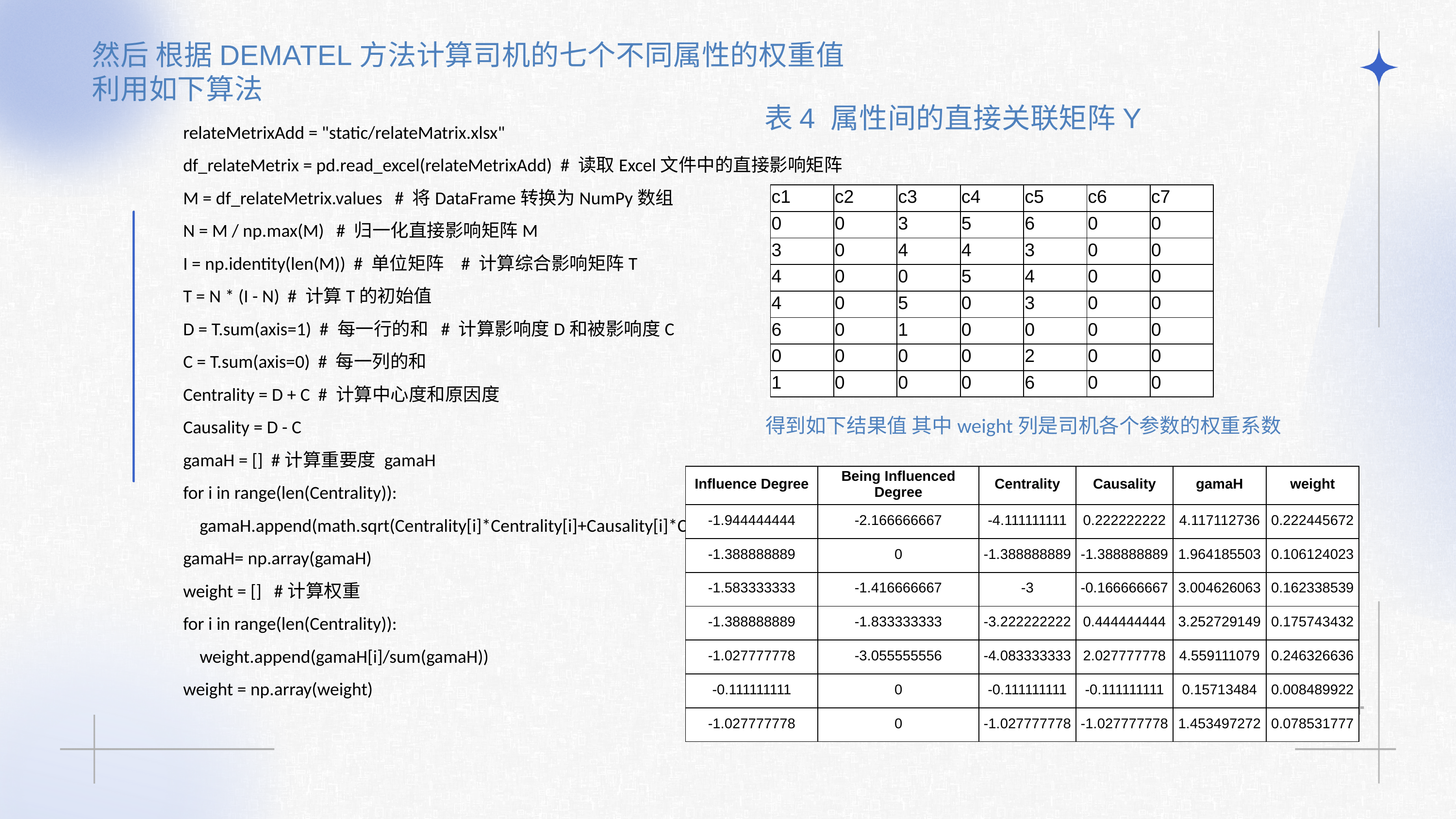

然后 根据DEMATEL方法计算司机的七个不同属性的权重值 利用如下算法

表4 属性间的直接关联矩阵Y
relateMetrixAdd = "static/relateMatrix.xlsx"
df_relateMetrix = pd.read_excel(relateMetrixAdd)  # 读取Excel文件中的直接影响矩阵
M = df_relateMetrix.values   # 将DataFrame转换为NumPy数组
N = M / np.max(M)   # 归一化直接影响矩阵M
I = np.identity(len(M))  # 单位矩阵   # 计算综合影响矩阵T
T = N * (I - N)  # 计算T的初始值
D = T.sum(axis=1)  # 每一行的和  # 计算影响度D和被影响度C
C = T.sum(axis=0)  # 每一列的和
Centrality = D + C  # 计算中心度和原因度
Causality = D - C
gamaH = []  #计算重要度 gamaH
for i in range(len(Centrality)):
    gamaH.append(math.sqrt(Centrality[i]*Centrality[i]+Causality[i]*Causality[i]))
gamaH= np.array(gamaH)
weight = []   #计算权重
for i in range(len(Centrality)):
    weight.append(gamaH[i]/sum(gamaH))
weight = np.array(weight)

| c1 | c2 | c3 | c4 | c5 | c6 | c7 |
| --- | --- | --- | --- | --- | --- | --- |
| 0 | 0 | 3 | 5 | 6 | 0 | 0 |
| 3 | 0 | 4 | 4 | 3 | 0 | 0 |
| 4 | 0 | 0 | 5 | 4 | 0 | 0 |
| 4 | 0 | 5 | 0 | 3 | 0 | 0 |
| 6 | 0 | 1 | 0 | 0 | 0 | 0 |
| 0 | 0 | 0 | 0 | 2 | 0 | 0 |
| 1 | 0 | 0 | 0 | 6 | 0 | 0 |

得到如下结果值 其中weight列是司机各个参数的权重系数
| Influence Degree | Being Influenced Degree | Centrality | Causality | gamaH | weight |
| --- | --- | --- | --- | --- | --- |
| -1.944444444 | -2.166666667 | -4.111111111 | 0.222222222 | 4.117112736 | 0.222445672 |
| -1.388888889 | 0 | -1.388888889 | -1.388888889 | 1.964185503 | 0.106124023 |
| -1.583333333 | -1.416666667 | -3 | -0.166666667 | 3.004626063 | 0.162338539 |
| -1.388888889 | -1.833333333 | -3.222222222 | 0.444444444 | 3.252729149 | 0.175743432 |
| -1.027777778 | -3.055555556 | -4.083333333 | 2.027777778 | 4.559111079 | 0.246326636 |
| -0.111111111 | 0 | -0.111111111 | -0.111111111 | 0.15713484 | 0.008489922 |
| -1.027777778 | 0 | -1.027777778 | -1.027777778 | 1.453497272 | 0.078531777 |

04